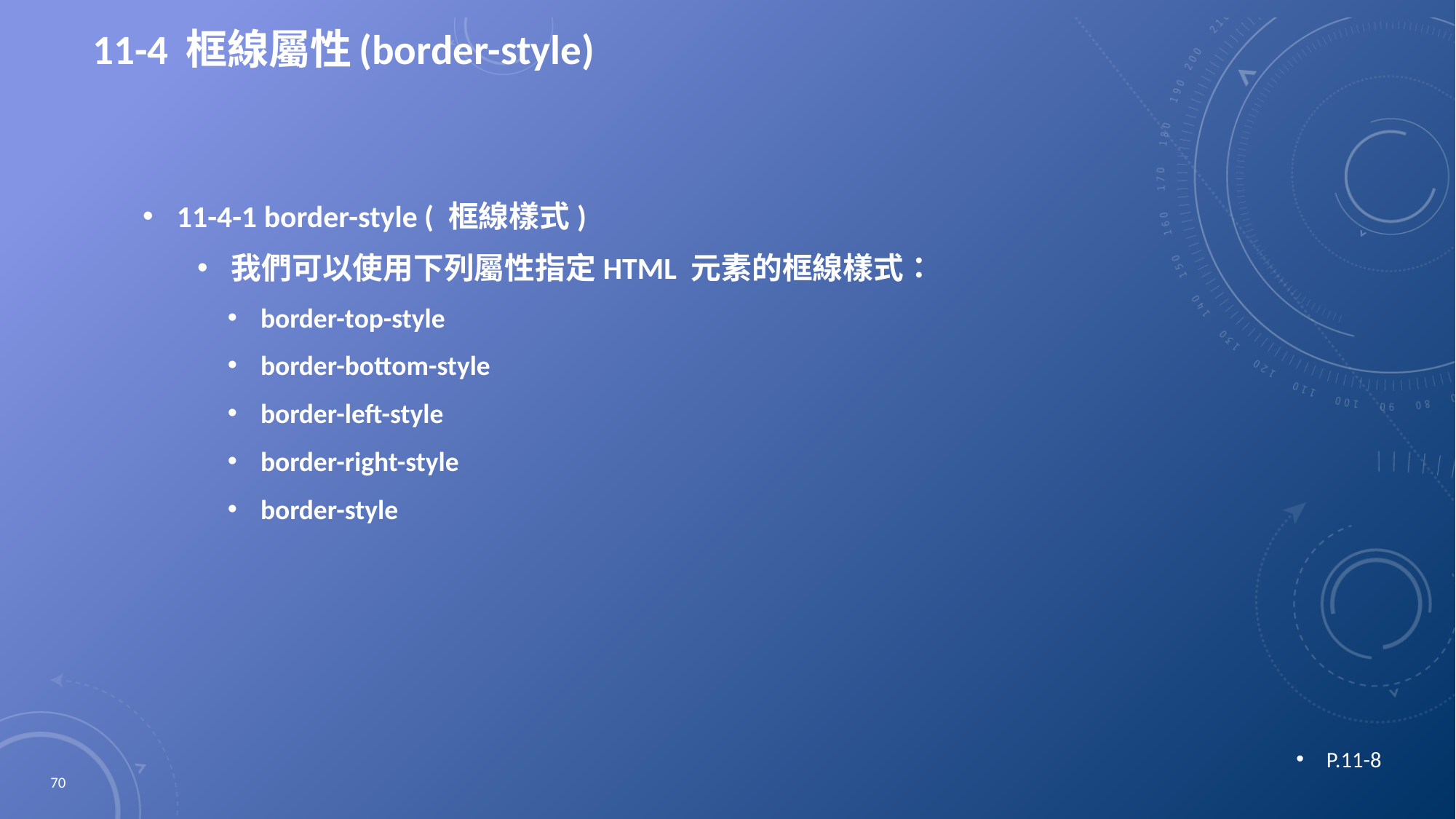

# 11-4 框線屬性(border-style)
11-4-1 border-style ( 框線樣式)
我們可以使用下列屬性指定HTML 元素的框線樣式：
border-top-style
border-bottom-style
border-left-style
border-right-style
border-style
P.11-8
70